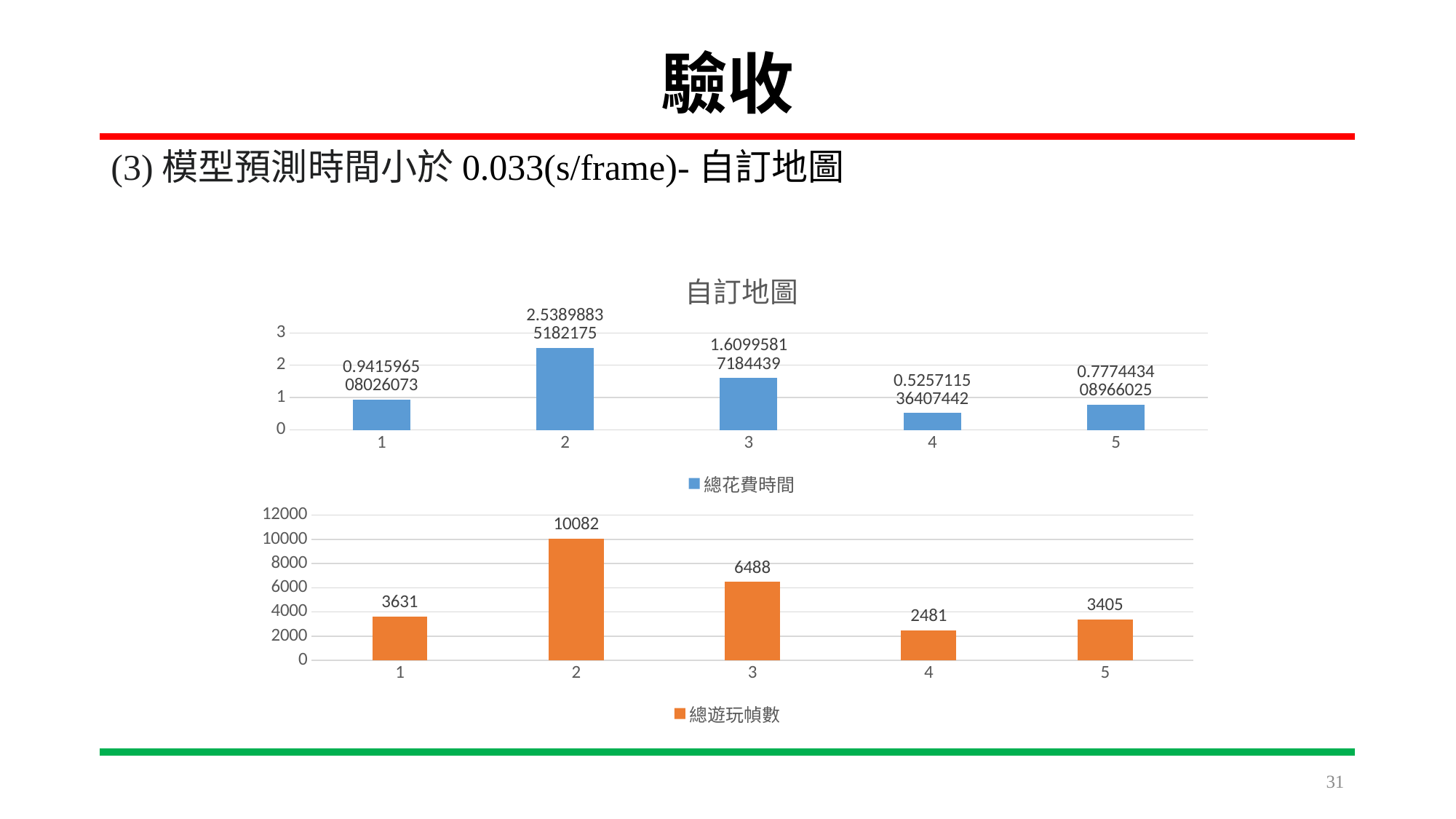

# 驗收
(3)模型預測時間小於0.033(s/frame)-自訂地圖

### Chart: 自訂地圖

| Category | 總花費時間 |
|---|---|
| 1 | 0.9415965080260731 |
| 2 | 2.5389883518217538 |
| 3 | 1.60995817184439 |
| 4 | 0.525711536407442 |
| 5 | 0.777443408966025 |

### Chart

| Category | 總遊玩幀數 |
|---|---|
| 1 | 3631.0 |
| 2 | 10082.0 |
| 3 | 6488.0 |
| 4 | 2481.0 |
| 5 | 3405.0 |
31